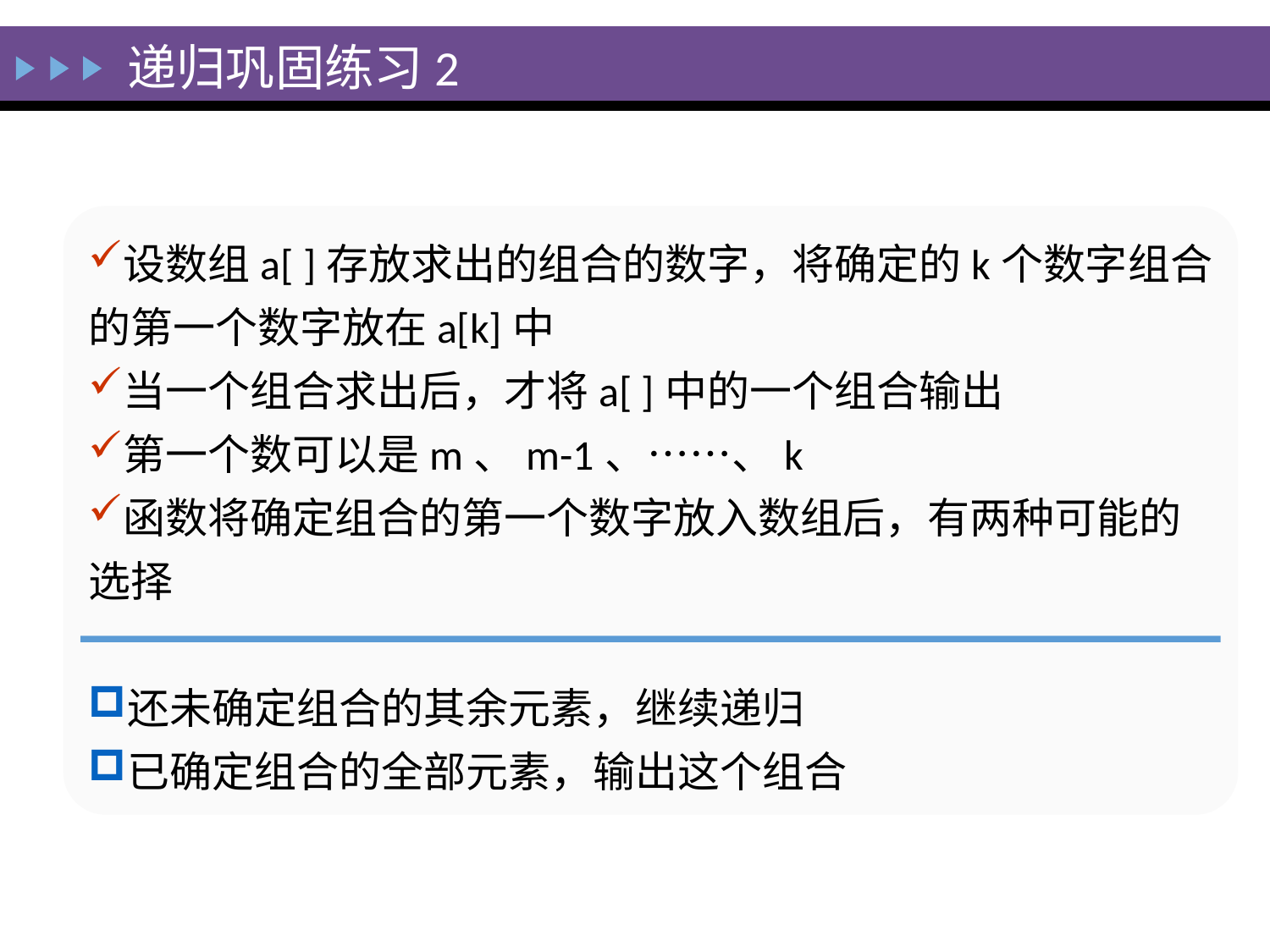

递归巩固练习2
设数组a[ ]存放求出的组合的数字，将确定的k个数字组合的第一个数字放在a[k]中
当一个组合求出后，才将a[ ]中的一个组合输出
第一个数可以是m、m-1、……、k
函数将确定组合的第一个数字放入数组后，有两种可能的选择

还未确定组合的其余元素，继续递归
已确定组合的全部元素，输出这个组合